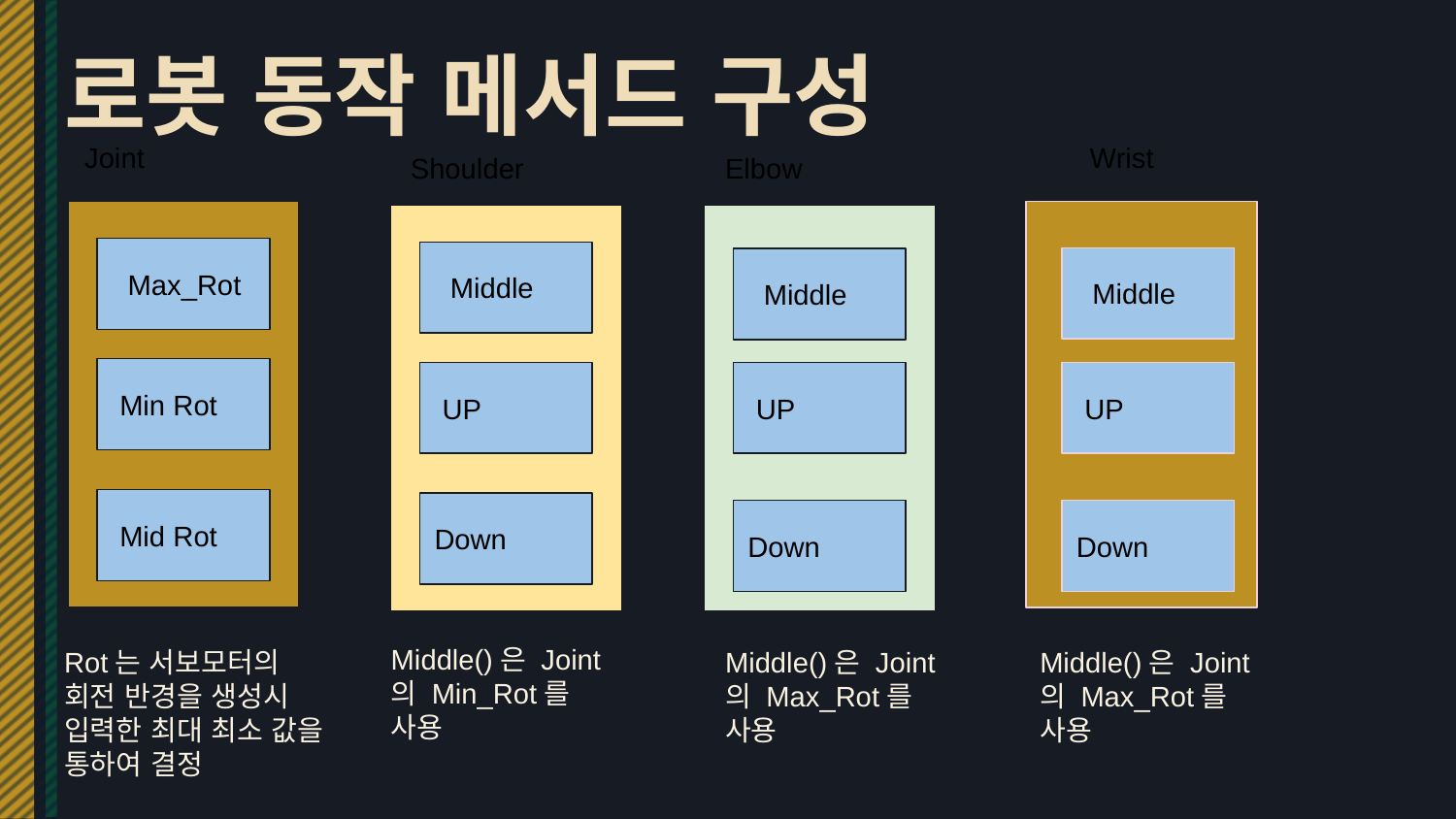

# 로봇 동작 메서드 구성
Joint
Wrist
Shoulder
Elbow

  Max_Rot
 Min Rot
 Mid Rot

  Middle
 UP
Down

  Middle
 UP
Down

  Middle
 UP
Down
Middle()은 Joint의 Min_Rot를 사용
Rot는 서보모터의 회전 반경을 생성시 입력한 최대 최소 값을 통하여 결정
Middle()은 Joint의 Max_Rot를 사용
Middle()은 Joint의 Max_Rot를 사용